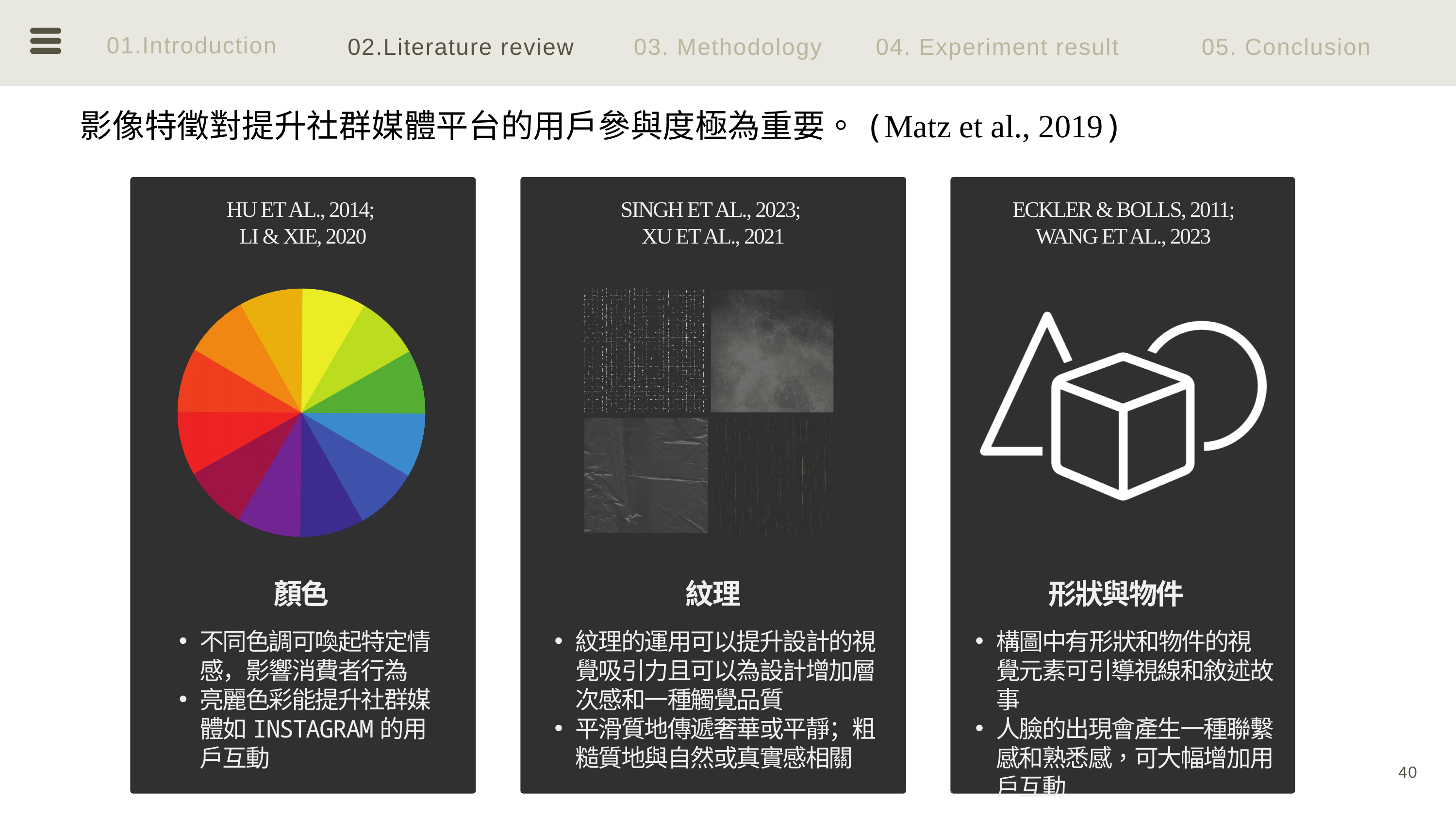

01.Introduction
02.Literature review
03. Methodology
04. Experiment result
05. Conclusion

影像特徵對提升社群媒體平台的用戶參與度極為重要。(Matz et al., 2019)

HU ET AL., 2014;
LI & XIE, 2020
SINGH ET AL., 2023;
XU ET AL., 2021
ECKLER & BOLLS, 2011; WANG ET AL., 2023

顏色
紋理
形狀與物件
不同色調可喚起特定情感，影響消費者行為
亮麗色彩能提升社群媒體如INSTAGRAM的用戶互動
紋理的運用可以提升設計的視覺吸引力且可以為設計增加層次感和一種觸覺品質
平滑質地傳遞奢華或平靜；粗糙質地與自然或真實感相關
構圖中有形狀和物件的視覺元素可引導視線和敘述故事
人臉的出現會產生一種聯繫感和熟悉感，可大幅增加用戶互動
40